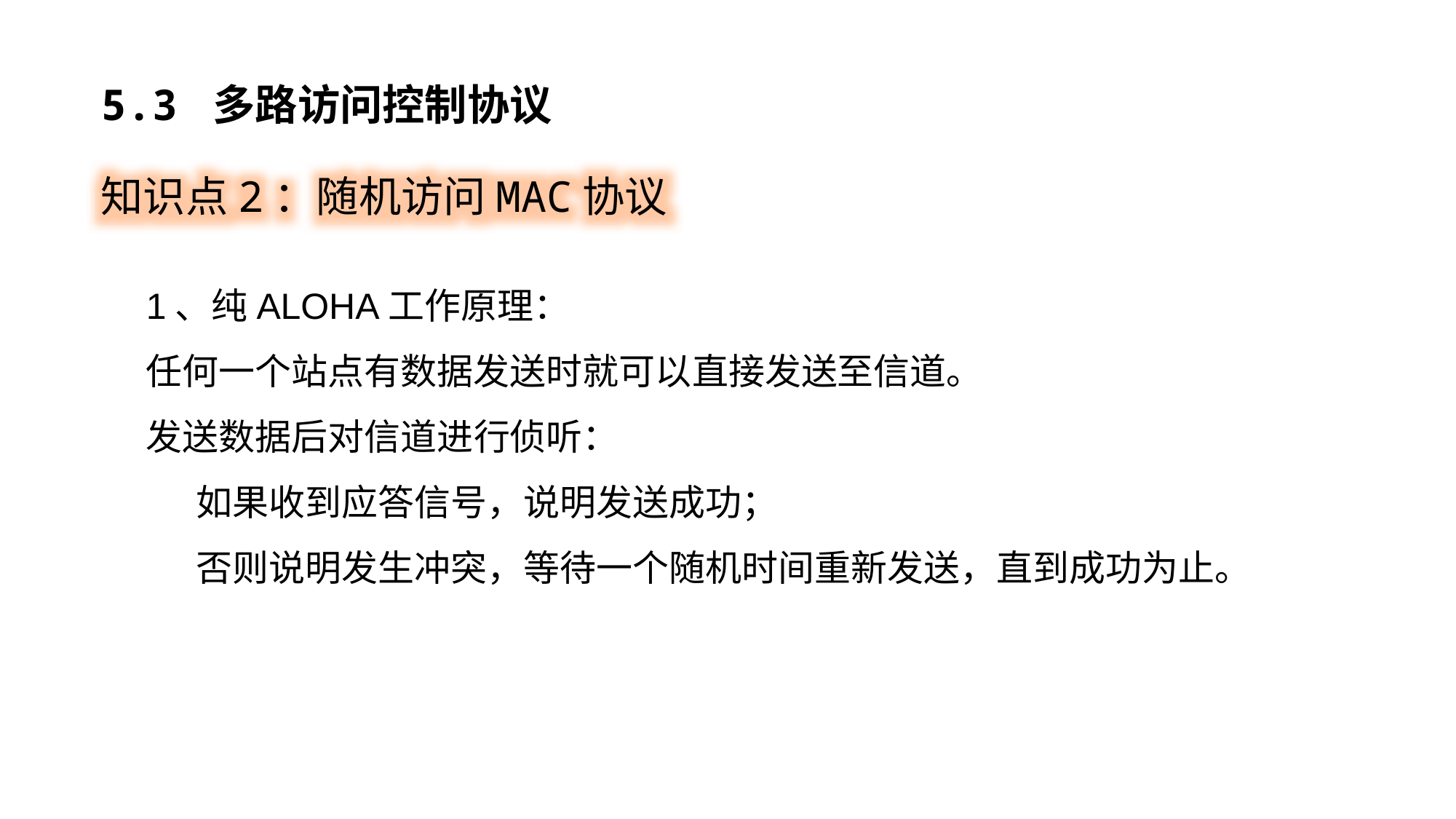

5.3 多路访问控制协议
知识点2：随机访问MAC协议
1、纯ALOHA工作原理：
任何一个站点有数据发送时就可以直接发送至信道。
发送数据后对信道进行侦听：
     如果收到应答信号，说明发送成功；
     否则说明发生冲突，等待一个随机时间重新发送，直到成功为止。